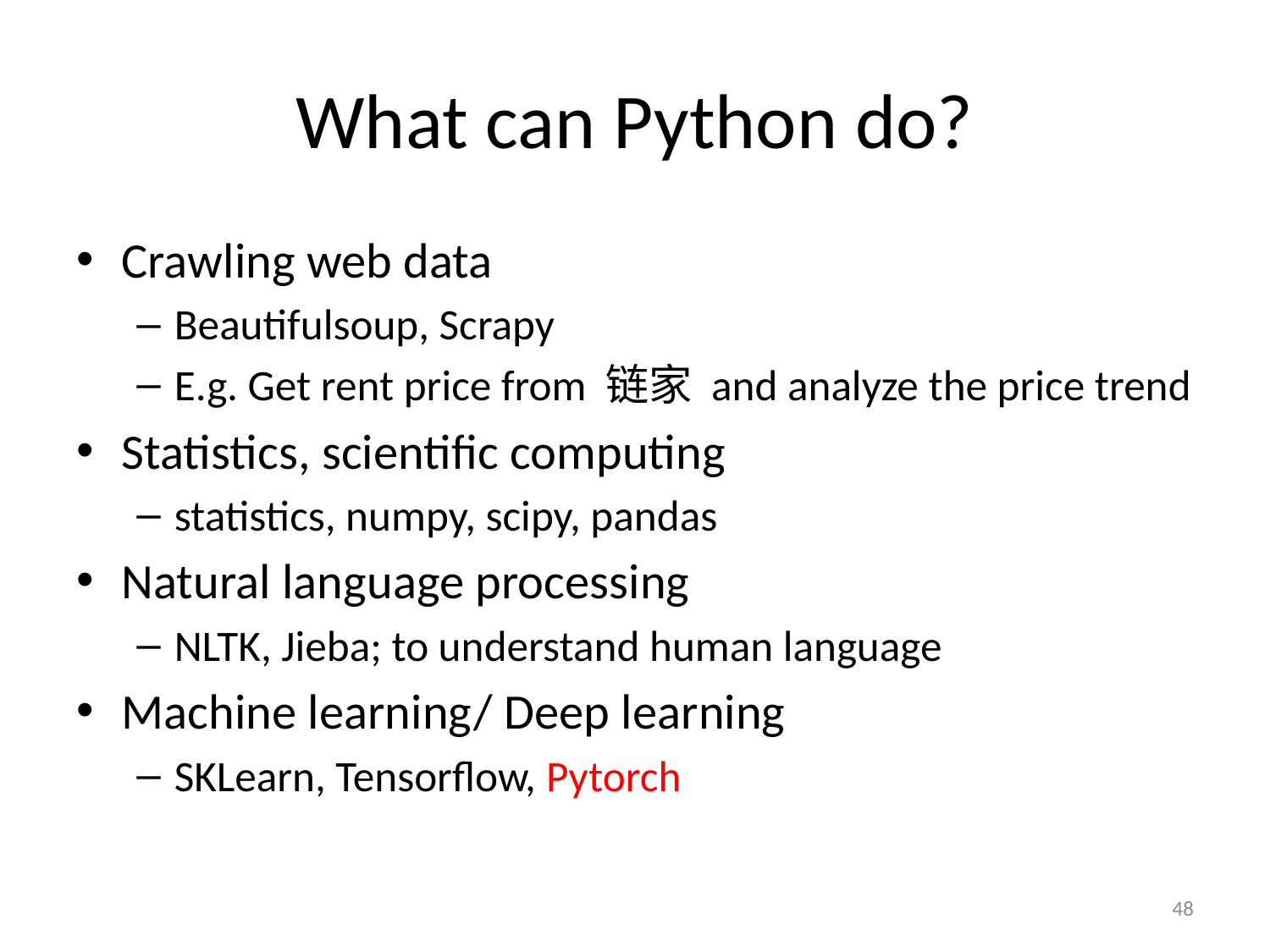

# What can Python do?
Crawling web data
Beautifulsoup, Scrapy
E.g. Get rent price from 链家 and analyze the price trend
Statistics, scientific computing
statistics, numpy, scipy, pandas
Natural language processing
NLTK, Jieba; to understand human language
Machine learning/ Deep learning
SKLearn, Tensorflow, Pytorch

48